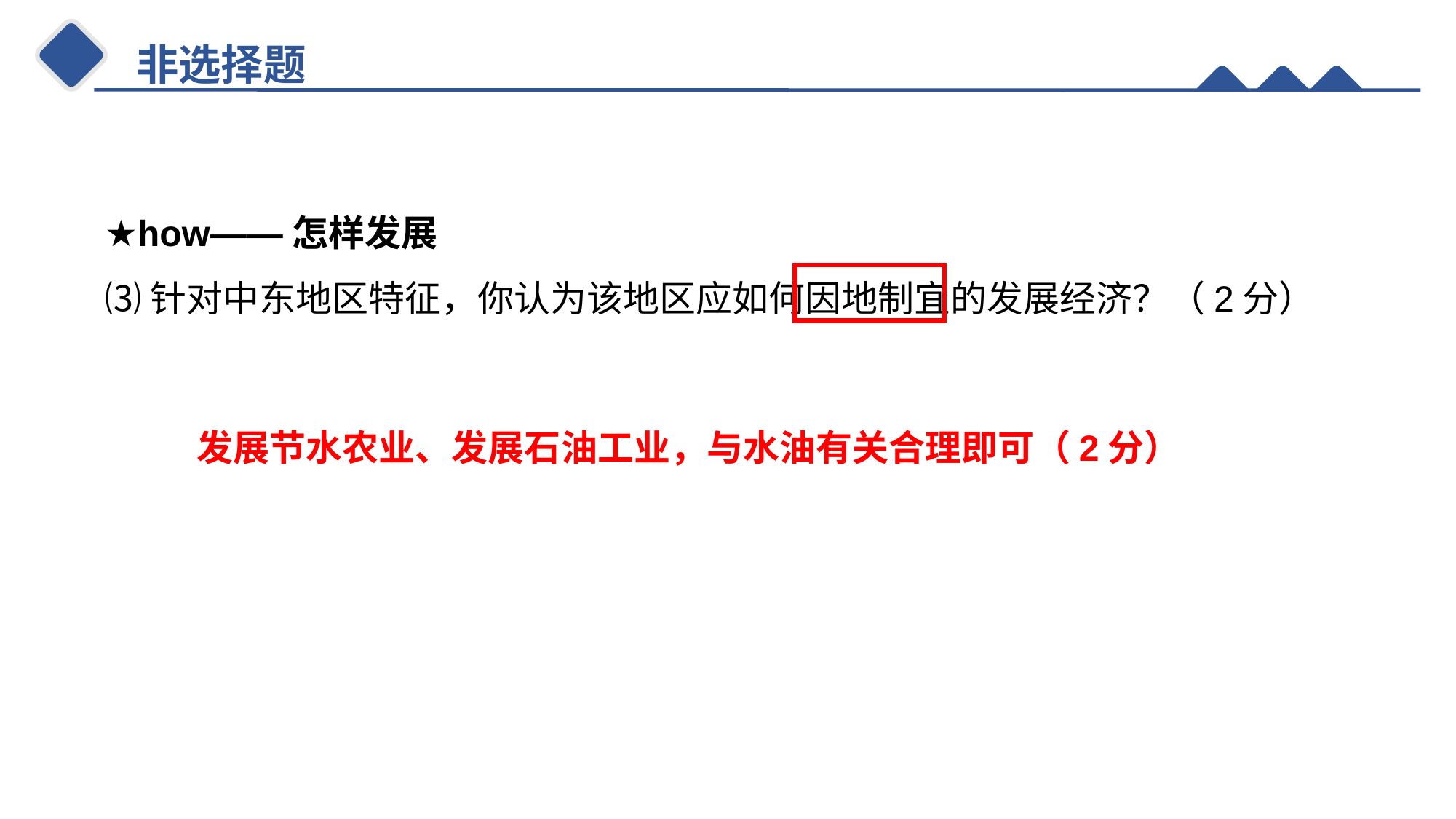

★how——怎样发展
⑶针对中东地区特征，你认为该地区应如何因地制宜的发展经济？（2分）

发展节水农业、发展石油工业，与水油有关合理即可（2分）